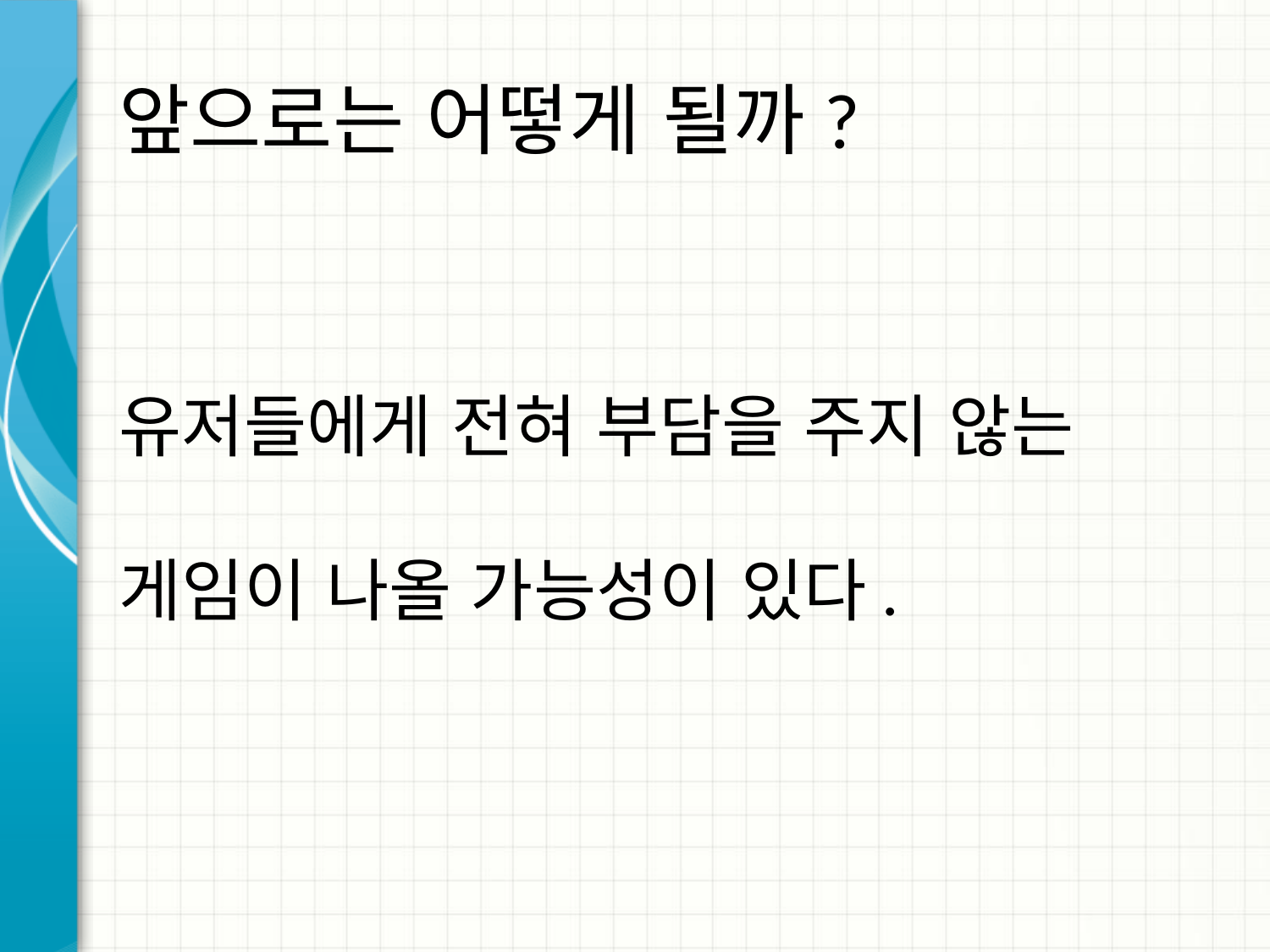

# 앞으로는 어떻게 될까?
유저들에게 전혀 부담을 주지 않는

게임이 나올 가능성이 있다.